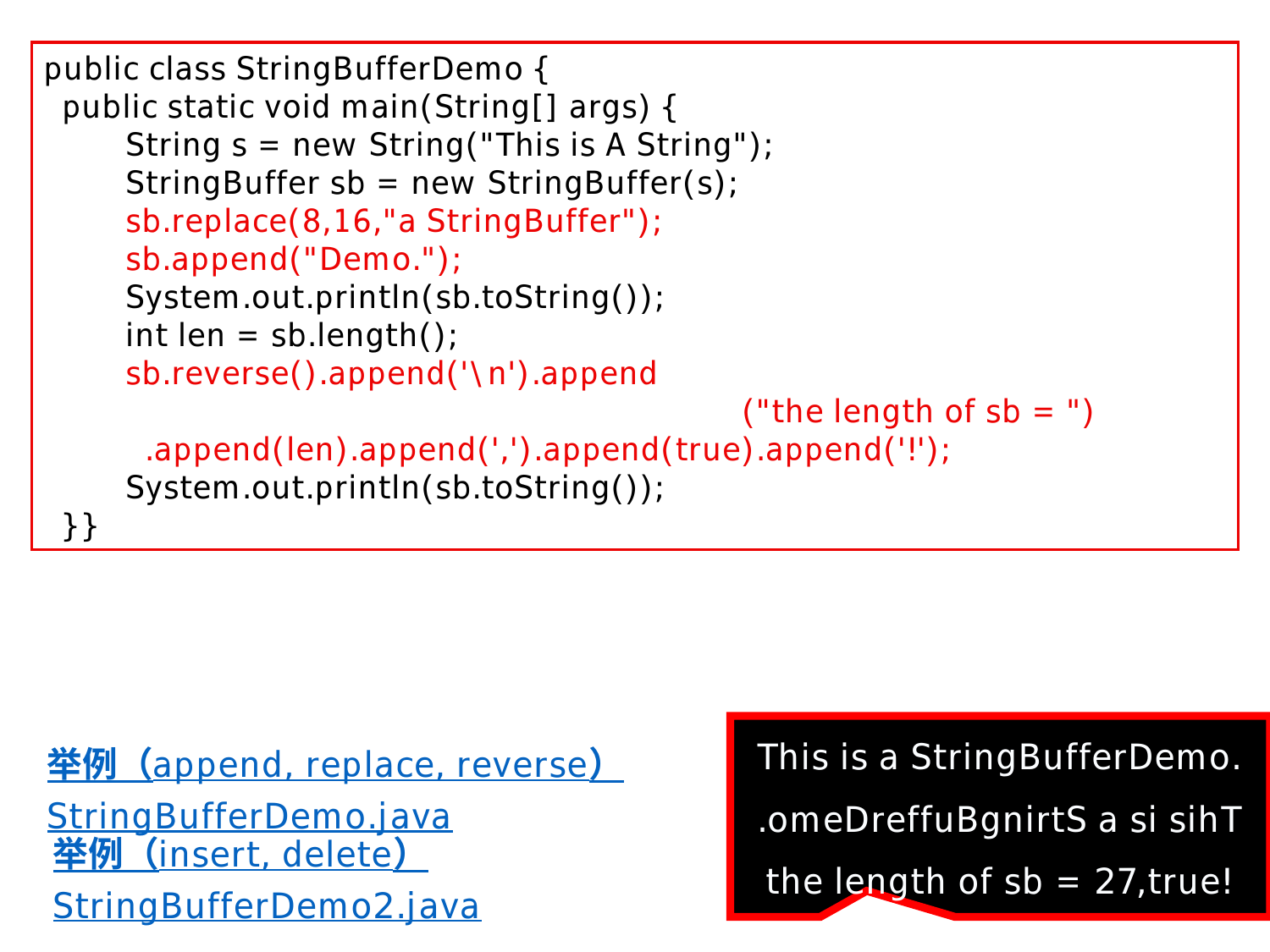

public class StringBufferDemo {
  public static void main(String[] args) {
  String s = new String("This is A String");
  StringBuffer sb = new StringBuffer(s);
  sb.replace(8,16,"a StringBuffer");
  sb.append("Demo.");
  System.out.println(sb.toString());
  int len = sb.length();
  sb.reverse().append('\n').append
					("the length of sb = ")
    .append(len).append(',').append(true).append('!');
  System.out.println(sb.toString());
  }}
This is a StringBufferDemo.
.omeDreffuBgnirtS a si sihT
the length of sb = 27,true!
举例（append, replace, reverse）
StringBufferDemo.java
举例（insert, delete）
StringBufferDemo2.java